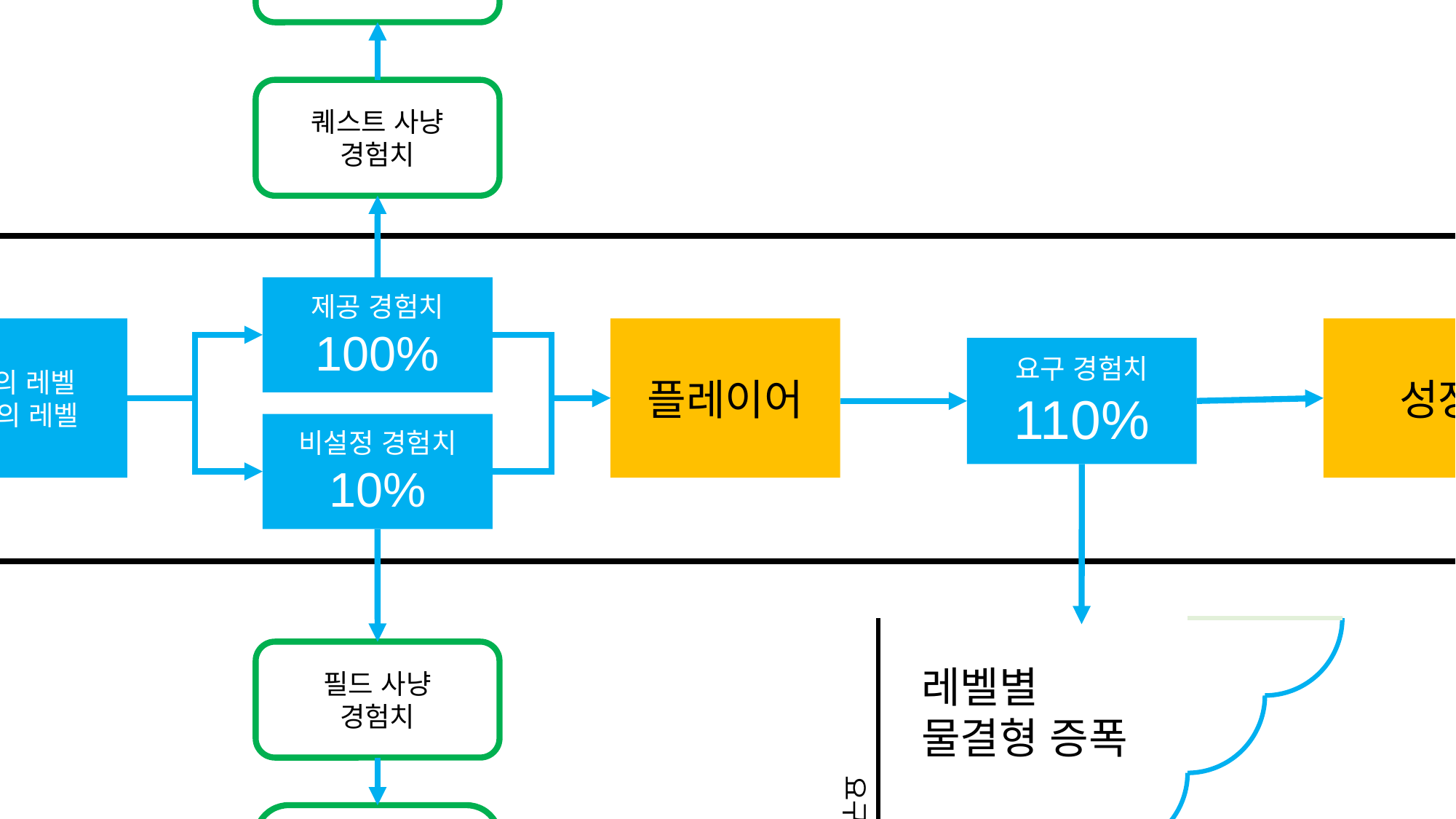

메인 퀘스트
경험치
퀘스트 사냥
경험치

제공 경험치
100%
PC의 레벨
필드의 레벨
플레이어
성장
요구 경험치
110%
비설정 경험치
10%

요구 경험치

진행 레벨
필드 사냥
경험치
레벨별
물결형 증폭
던전 클리어
경험치
.
.
.
지역의 경계